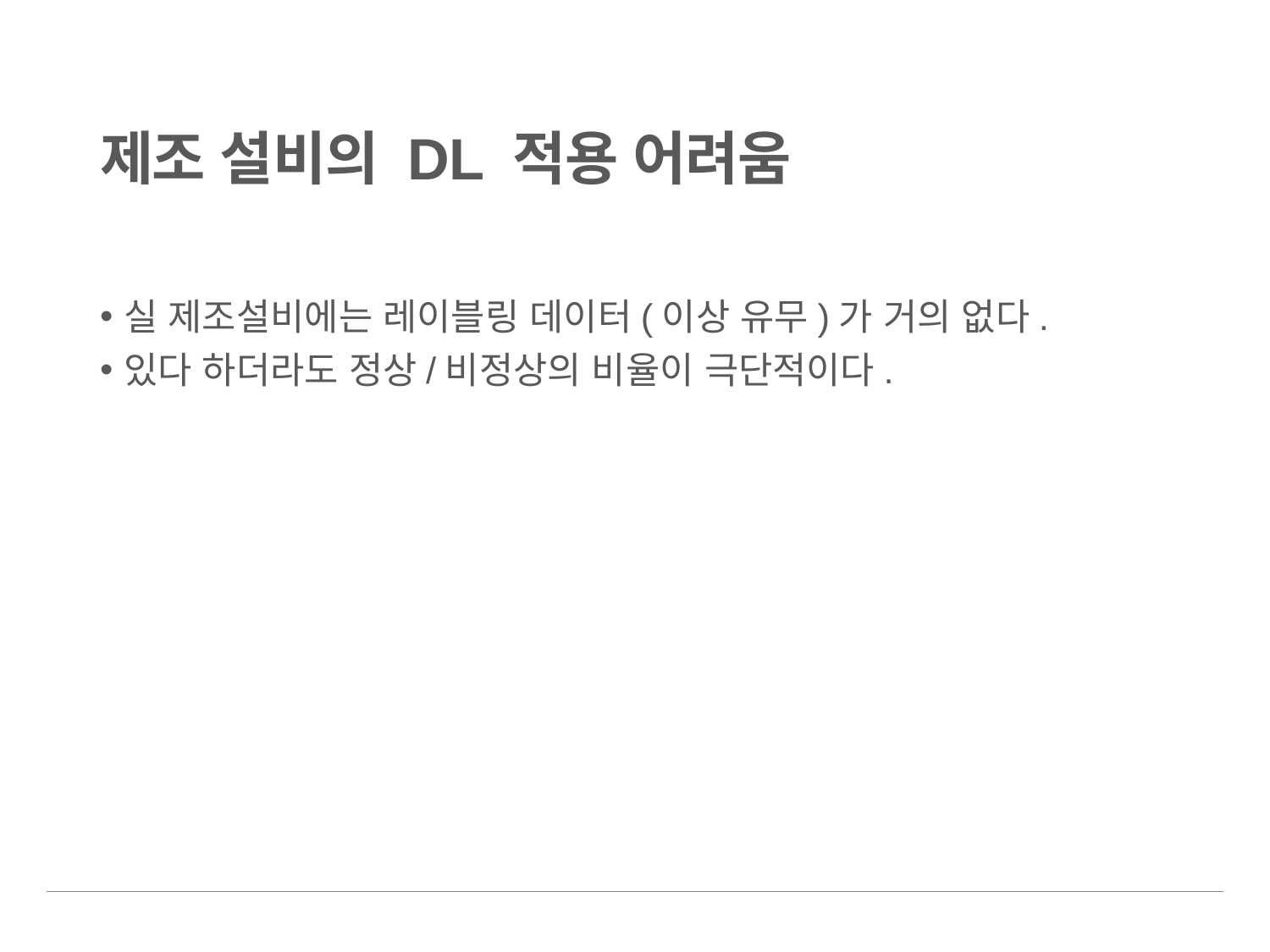

# 제조 설비의 DL 적용 어려움
실 제조설비에는 레이블링 데이터(이상 유무)가 거의 없다.
있다 하더라도 정상/비정상의 비율이 극단적이다.